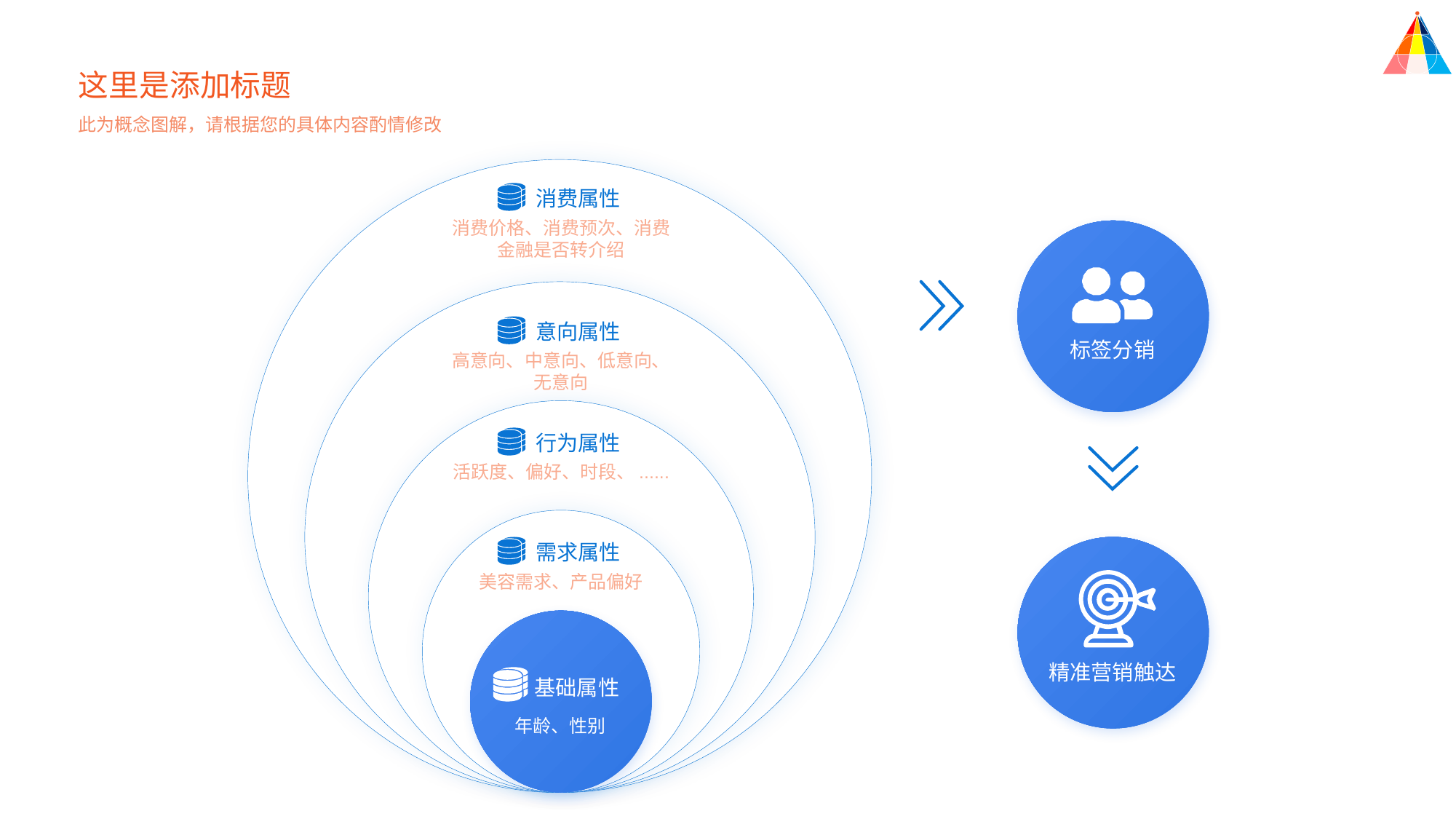

这里是添加标题
此为概念图解，请根据您的具体内容酌情修改

消费属性

消费价格、消费预次、消费金融是否转介绍

意向属性

标签分销
高意向、中意向、低意向、无意向

行为属性

活跃度、偏好、时段、......

需求属性

美容需求、产品偏好

精准营销触达

基础属性
年龄、性别